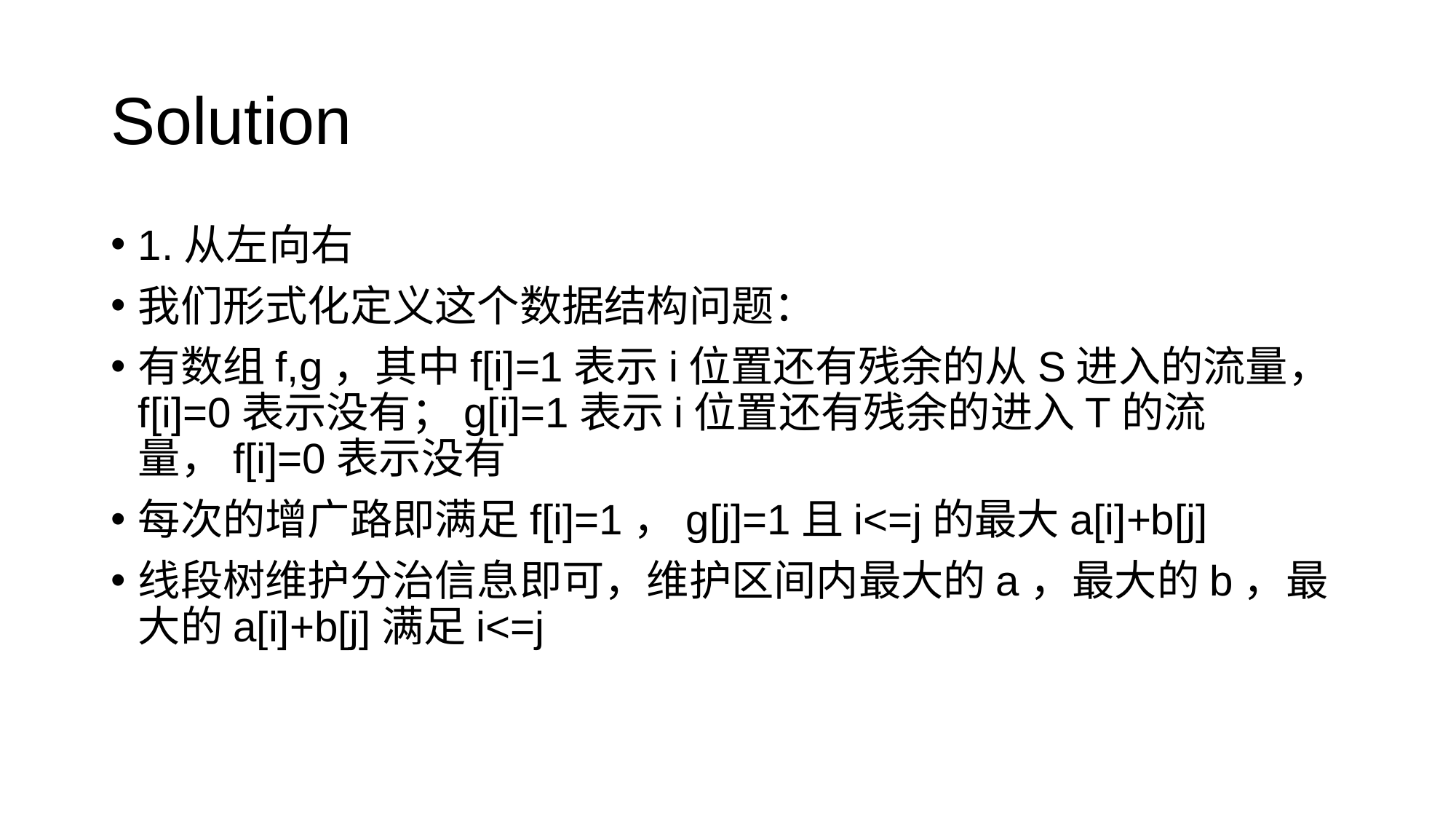

# Solution
1.从左向右
我们形式化定义这个数据结构问题：
有数组f,g，其中f[i]=1表示i位置还有残余的从S进入的流量，f[i]=0表示没有；g[i]=1表示i位置还有残余的进入T的流量，f[i]=0表示没有
每次的增广路即满足f[i]=1，g[j]=1且i<=j的最大a[i]+b[j]
线段树维护分治信息即可，维护区间内最大的a，最大的b，最大的a[i]+b[j]满足i<=j